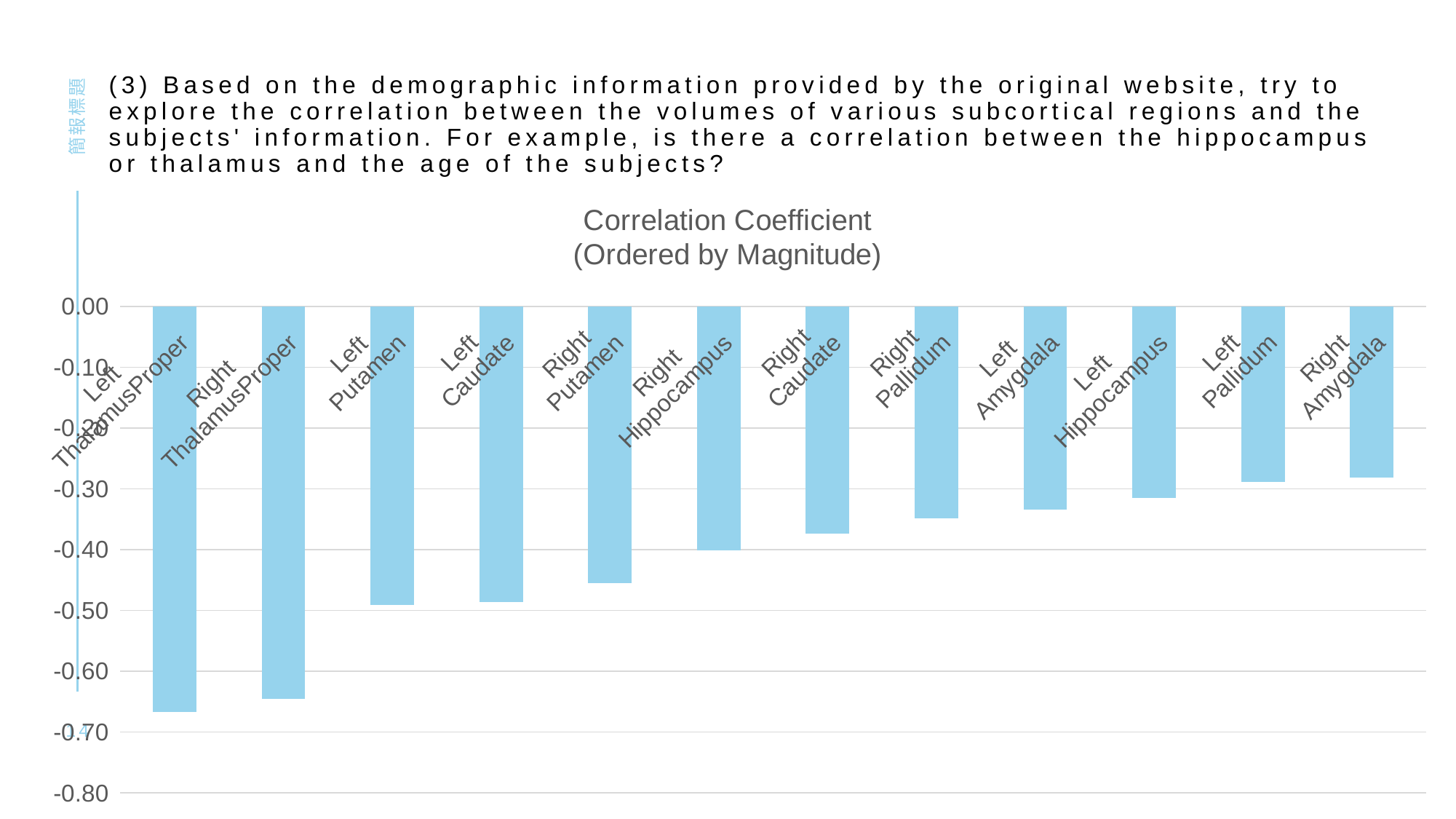

# (3) Based on the demographic information provided by the original website, try to explore the correlation between the volumes of various subcortical regions and the subjects' information. For example, is there a correlation between the hippocampus or thalamus and the age of the subjects?
簡報標題

### Chart:

| Category | Correlation Coefficient
(Ordered by Magnitude) |
|---|---|
| Left
ThalamusProper | -0.666722171 |
| Right
ThalamusProper | -0.645684942 |
| Left
Putamen | -0.491191322 |
| Left
Caudate | -0.486283965 |
| Right
Putamen | -0.455425097 |
| Right
Hippocampus | -0.401076697 |
| Right
Caudate | -0.373426282 |
| Right
Pallidum | -0.348151372 |
| Left
Amygdala | -0.333930229 |
| Left
Hippocampus | -0.314683901 |
| Left
Pallidum | -0.288413105 |
| Right
Amygdala | -0.281222883 |
14